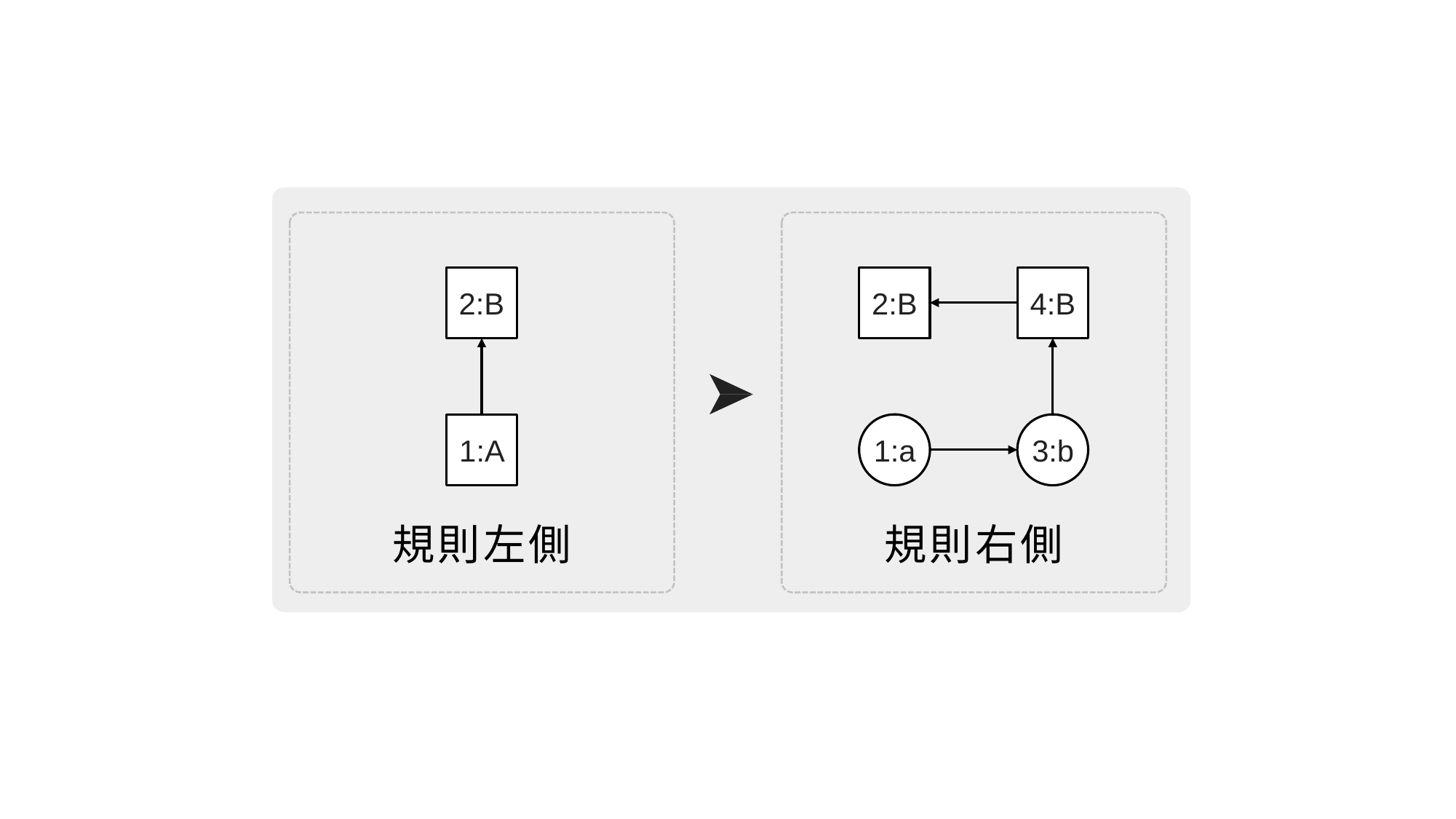

2:B
4:B

1:a
3:b

2:B

1:A

規則左側
規則右側